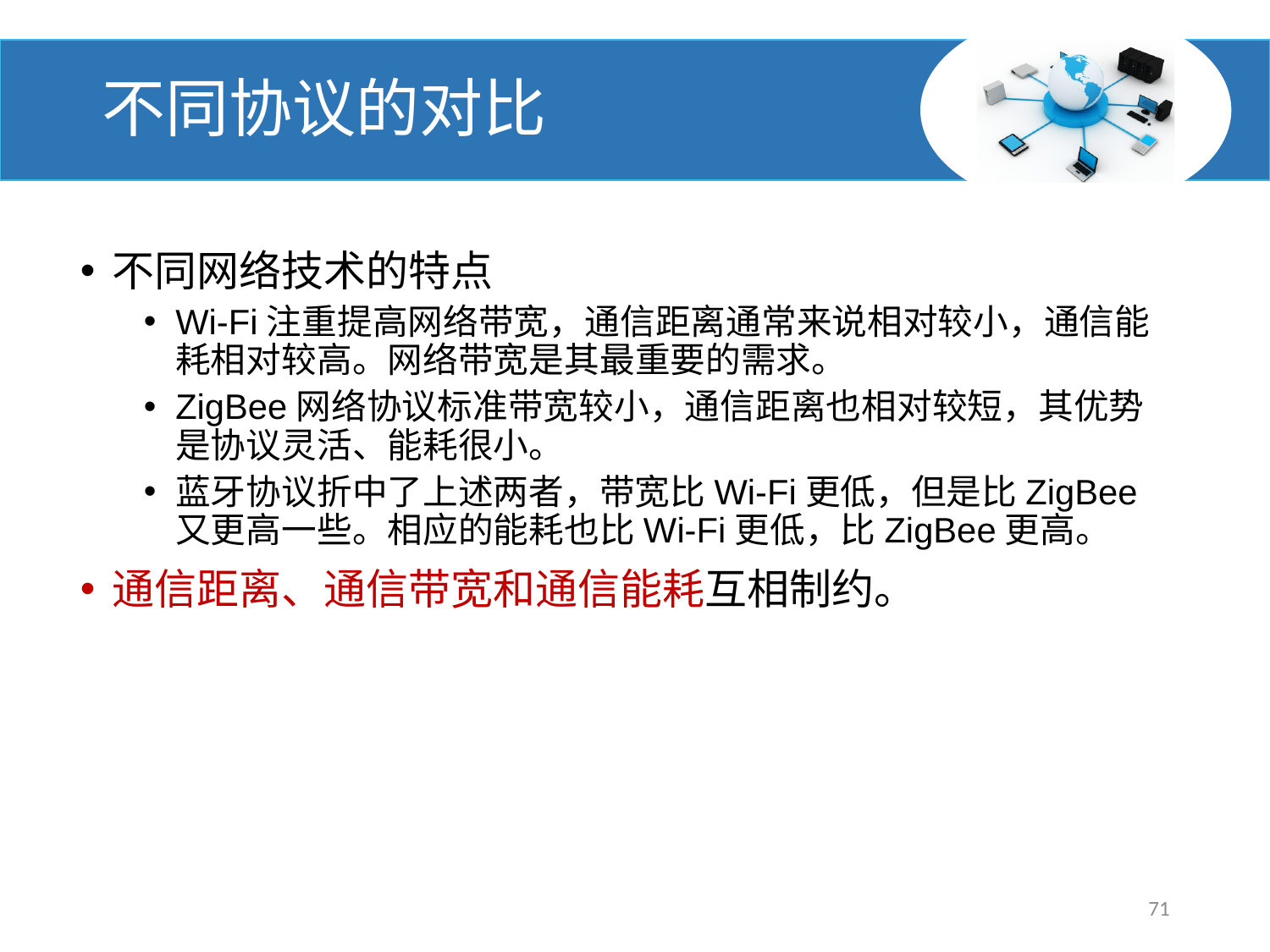

# 不同协议的对比
不同网络技术的特点
Wi-Fi注重提高网络带宽，通信距离通常来说相对较小，通信能耗相对较高。网络带宽是其最重要的需求。
ZigBee网络协议标准带宽较小，通信距离也相对较短，其优势是协议灵活、能耗很小。
蓝牙协议折中了上述两者，带宽比Wi-Fi更低，但是比ZigBee又更高一些。相应的能耗也比Wi-Fi更低，比ZigBee更高。
通信距离、通信带宽和通信能耗互相制约。

71